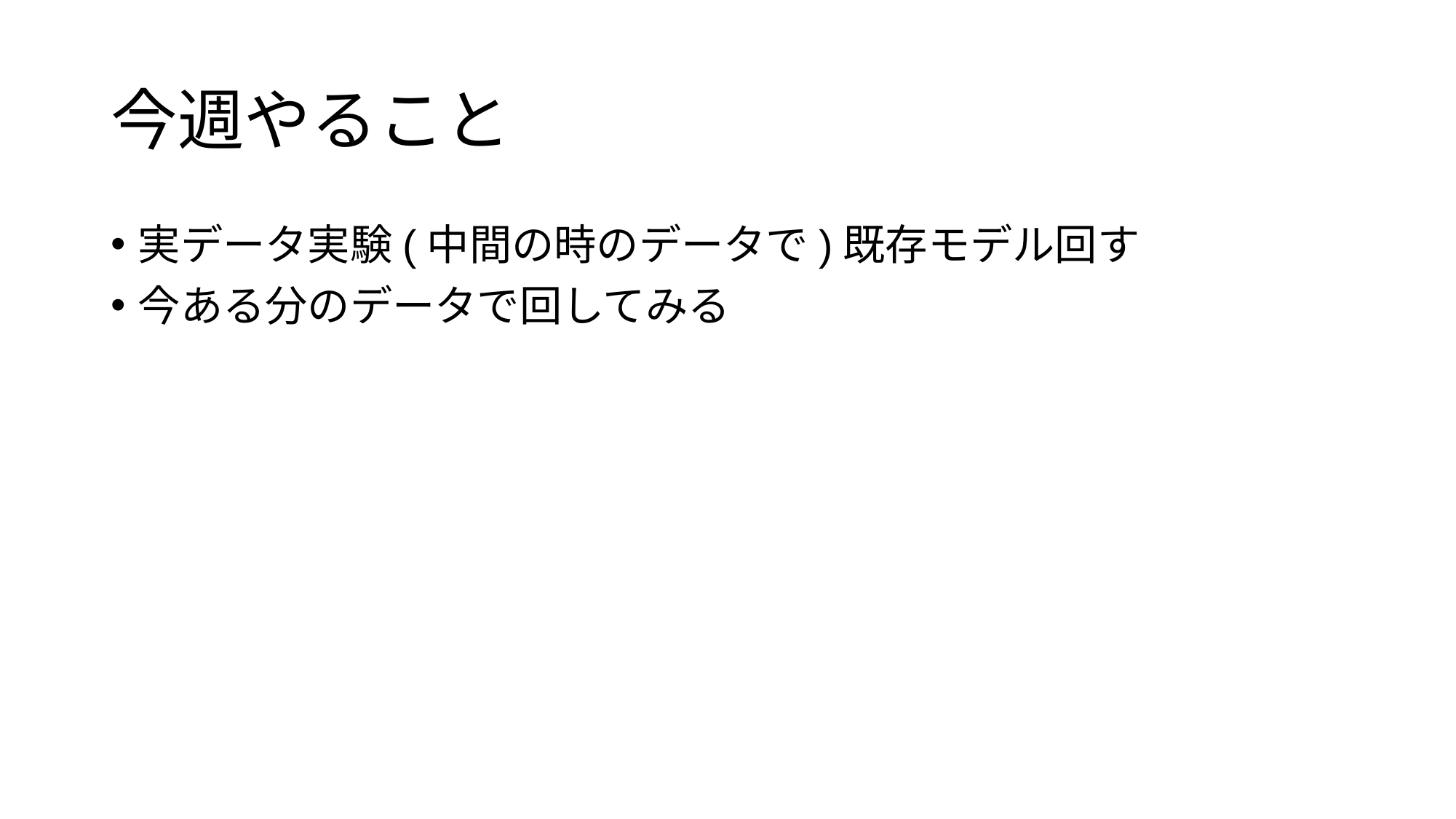

# 今週やること
実データ実験(中間の時のデータで)既存モデル回す
今ある分のデータで回してみる